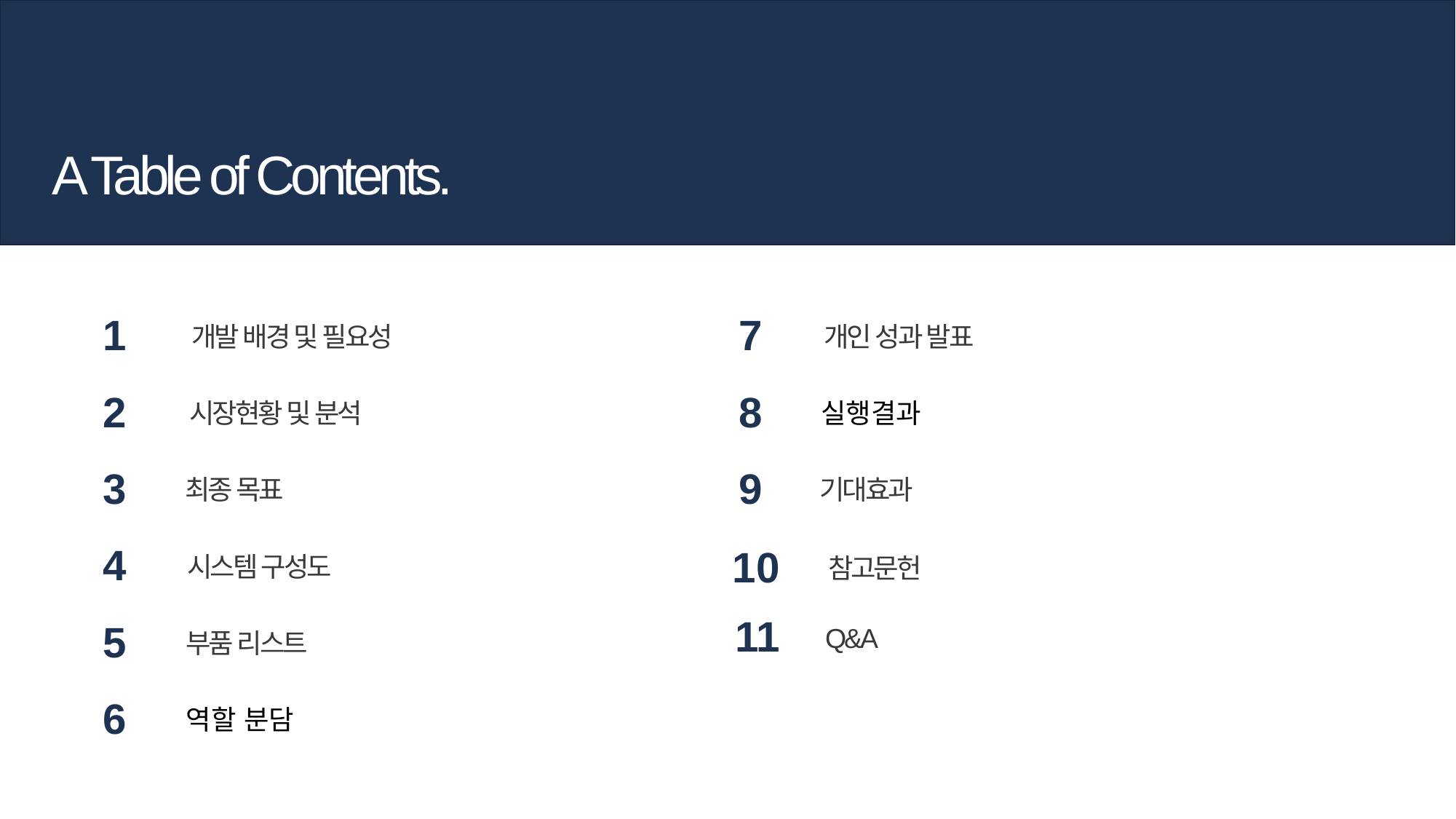

A Table of Contents.
1
개발 배경 및 필요성
7
개인 성과 발표
2
시장현황 및 분석
8
실행결과
3
최종 목표
9
기대효과
4
시스템 구성도
10
  참고문헌
11
  Q&A
5
부품 리스트
6
역할 분담